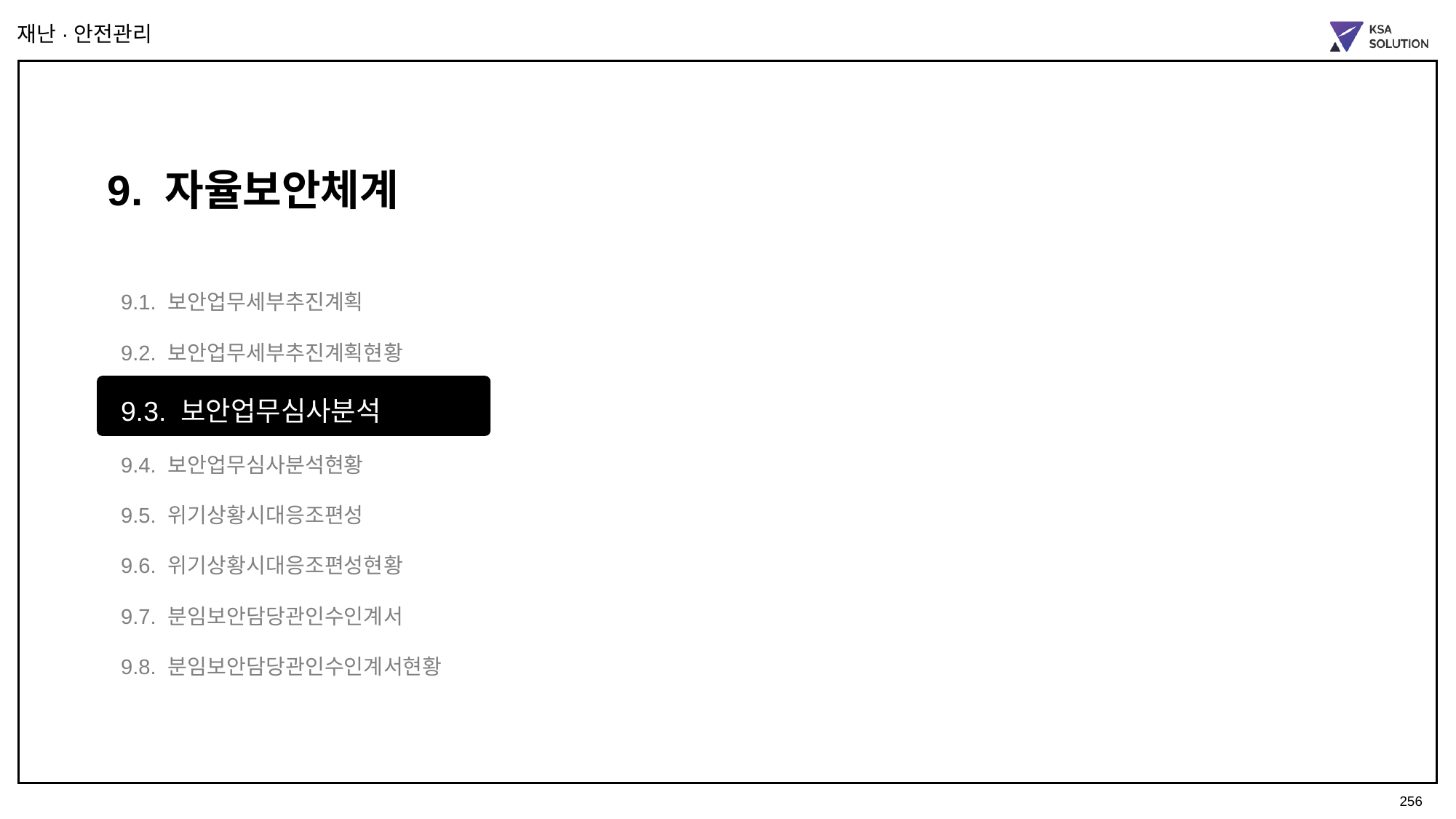

재난·안전관리
9. 자율보안체계
9.1. 보안업무세부추진계획
9.2. 보안업무세부추진계획현황
9.3. 보안업무심사분석
9.4. 보안업무심사분석현황
9.5. 위기상황시대응조편성
9.6. 위기상황시대응조편성현황
9.7. 분임보안담당관인수인계서
9.8. 분임보안담당관인수인계서현황